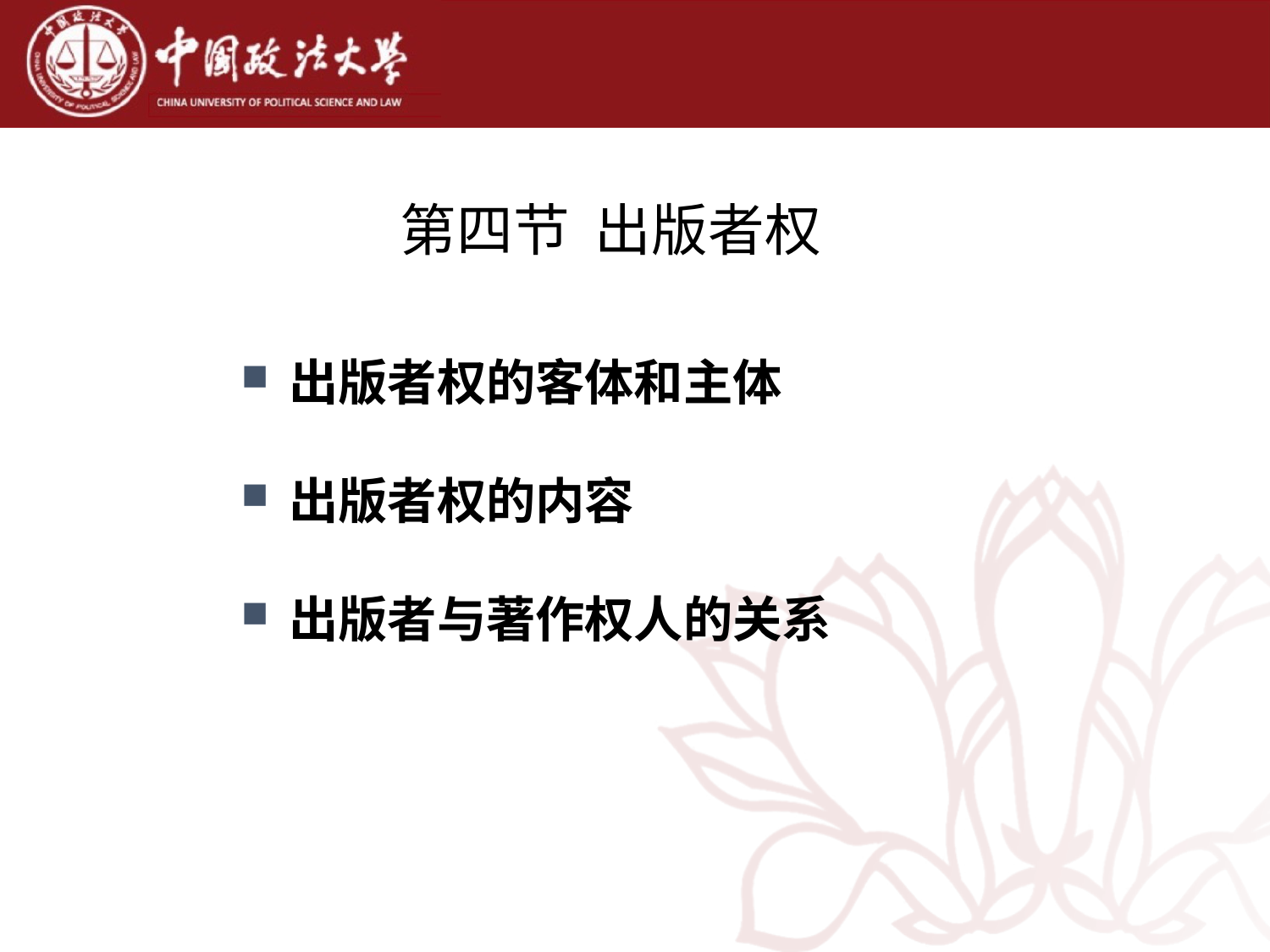

# 第四节  出版者权
出版者权的客体和主体
出版者权的内容
出版者与著作权人的关系